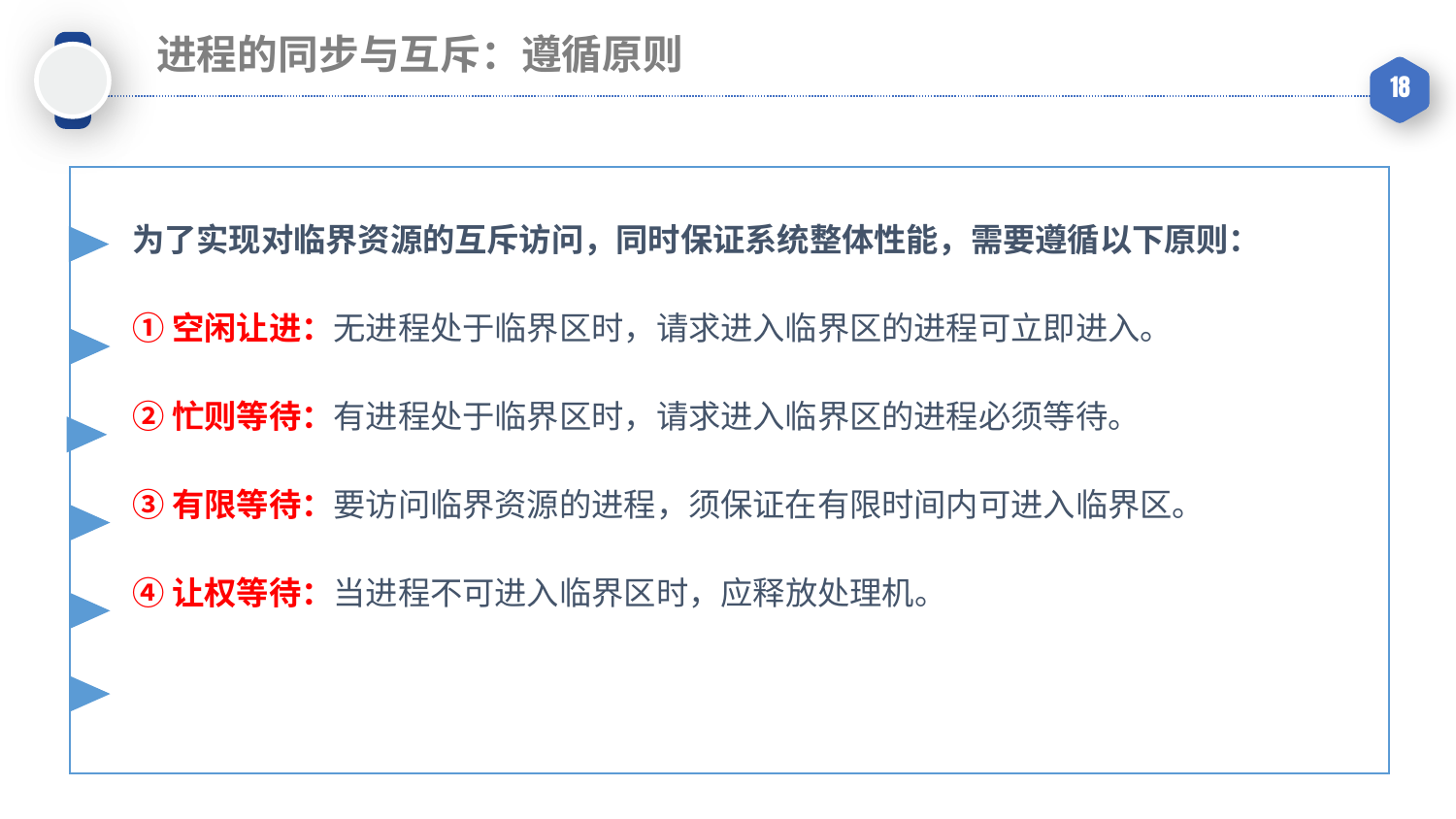

进程的同步与互斥：遵循原则

为了实现对临界资源的互斥访问，同时保证系统整体性能，需要遵循以下原则：

①空闲让进：无进程处于临界区时，请求进入临界区的进程可立即进入。

②忙则等待：有进程处于临界区时，请求进入临界区的进程必须等待。

③有限等待：要访问临界资源的进程，须保证在有限时间内可进入临界区。

④让权等待：当进程不可进入临界区时，应释放处理机。